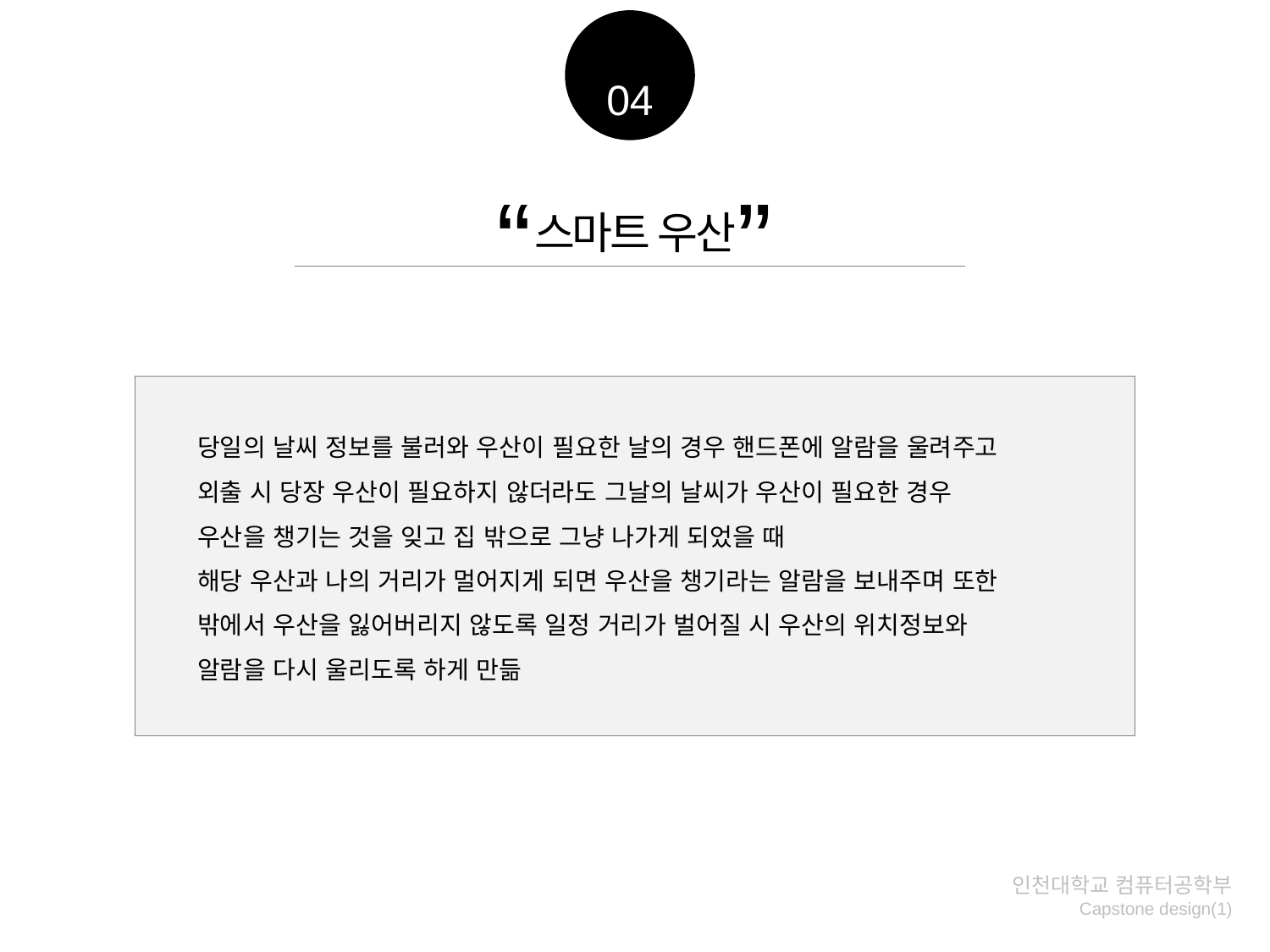

04
“       ”
스마트 우산

당일의 날씨 정보를 불러와 우산이 필요한 날의 경우 핸드폰에 알람을 울려주고
외출 시 당장 우산이 필요하지 않더라도 그날의 날씨가 우산이 필요한 경우
우산을 챙기는 것을 잊고 집 밖으로 그냥 나가게 되었을 때
해당 우산과 나의 거리가 멀어지게 되면 우산을 챙기라는 알람을 보내주며 또한
밖에서 우산을 잃어버리지 않도록 일정 거리가 벌어질 시 우산의 위치정보와
알람을 다시 울리도록 하게 만듦
인천대학교 컴퓨터공학부
Capstone design(1)